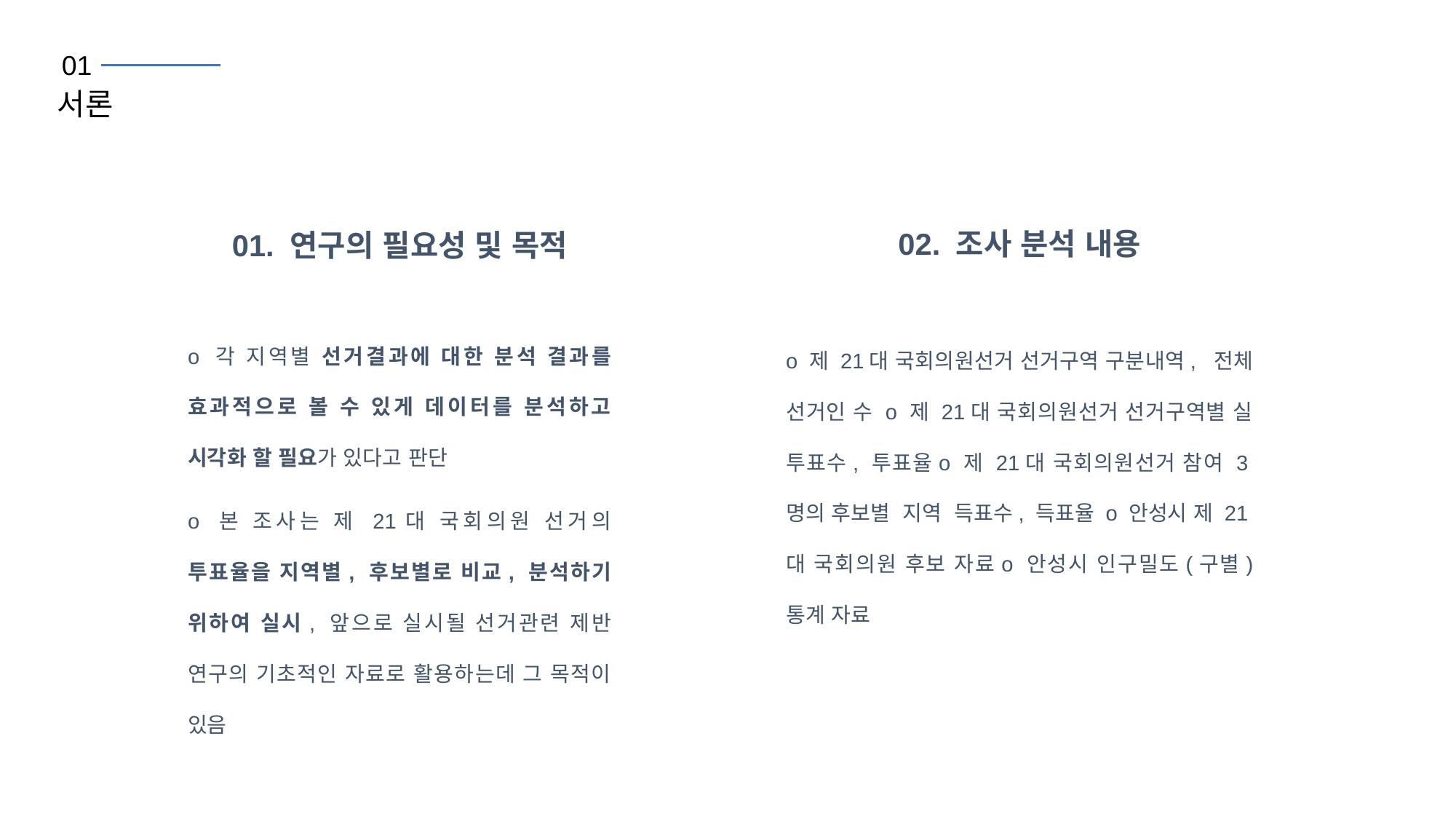

01
서론

02. 조사 분석 내용
01. 연구의 필요성 및 목적
о 각 지역별 선거결과에 대한 분석 결과를 효과적으로 볼 수 있게 데이터를 분석하고 시각화 할 필요가 있다고 판단
о 본 조사는 제 21대 국회의원 선거의 투표율을 지역별, 후보별로 비교, 분석하기 위하여 실시, 앞으로 실시될 선거관련 제반 연구의 기초적인 자료로 활용하는데 그 목적이 있음

о 제 21대 국회의원선거 선거구역 구분내역,  전체 선거인 수 о 제 21대 국회의원선거 선거구역별 실 투표수, 투표율о 제 21대 국회의원선거 참여 3명의 후보별  지역  득표수, 득표율 о 안성시 제 21대 국회의원 후보 자료о 안성시 인구밀도(구별) 통계 자료